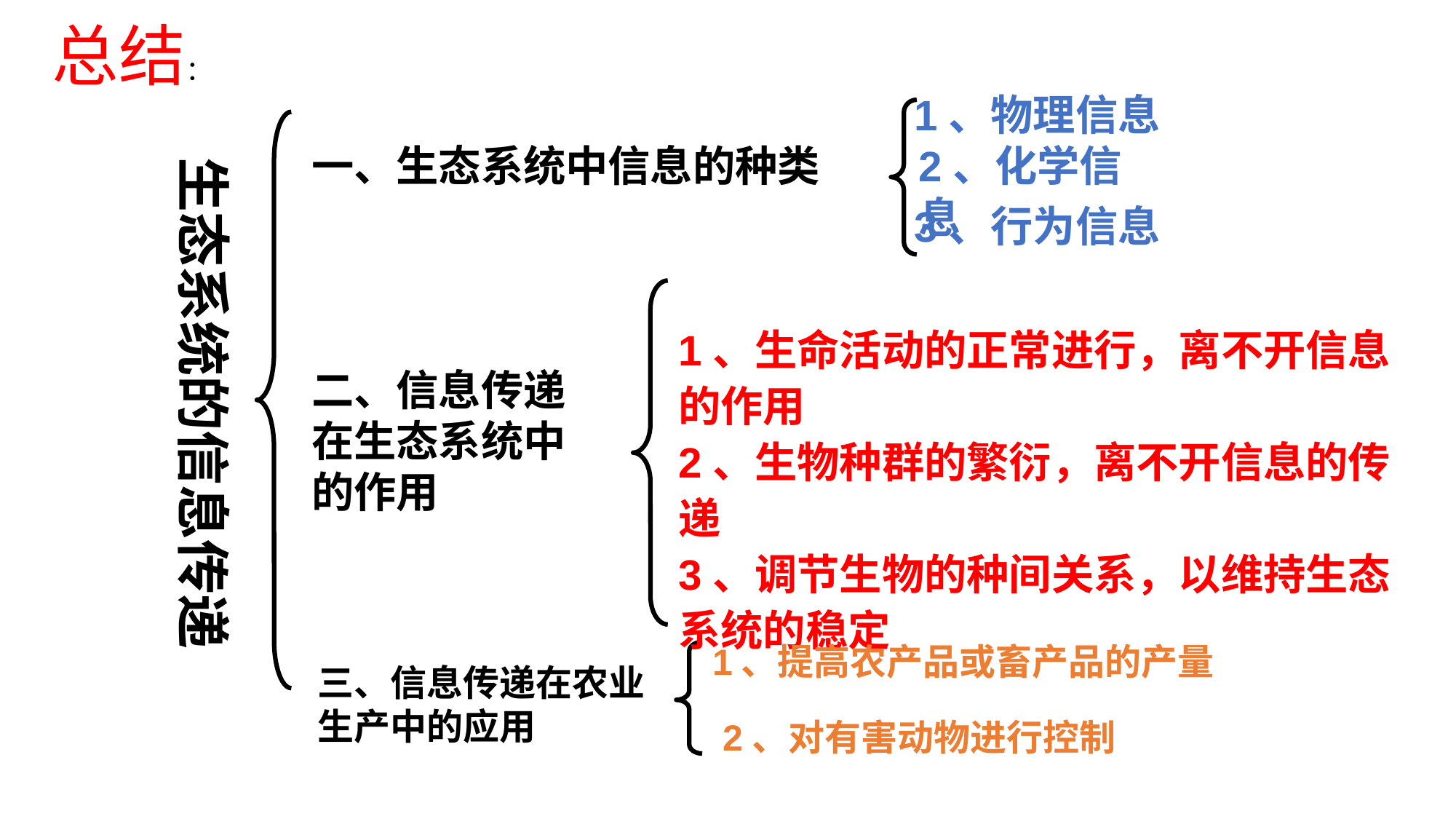

总结：
1、物理信息

2、化学信息
3、行为信息

一、生态系统中信息的种类
生态系统的信息传递

1、生命活动的正常进行，离不开信息的作用
2、生物种群的繁衍，离不开信息的传递
3、调节生物的种间关系，以维持生态系统的稳定
二、信息传递在生态系统中的作用
1、提高农产品或畜产品的产量

三、信息传递在农业生产中的应用
2、对有害动物进行控制